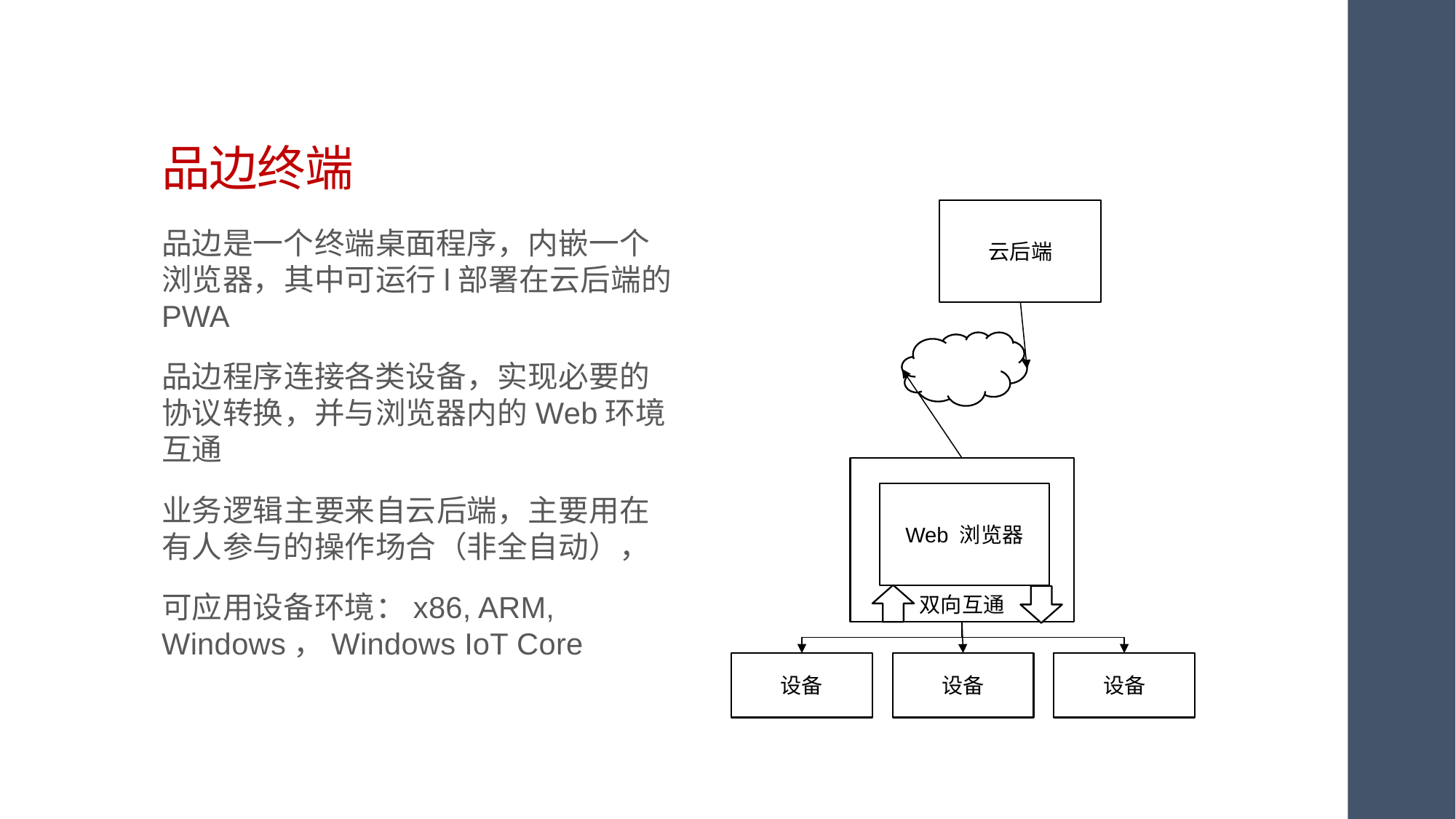

# 品边终端
云后端
品边是一个终端桌面程序，内嵌一个浏览器，其中可运行l部署在云后端的 PWA
品边程序连接各类设备，实现必要的协议转换，并与浏览器内的Web环境互通
业务逻辑主要来自云后端，主要用在有人参与的操作场合（非全自动），
可应用设备环境：x86, ARM, Windows，Windows IoT Core

双向互通
Web 浏览器

设备
设备
设备